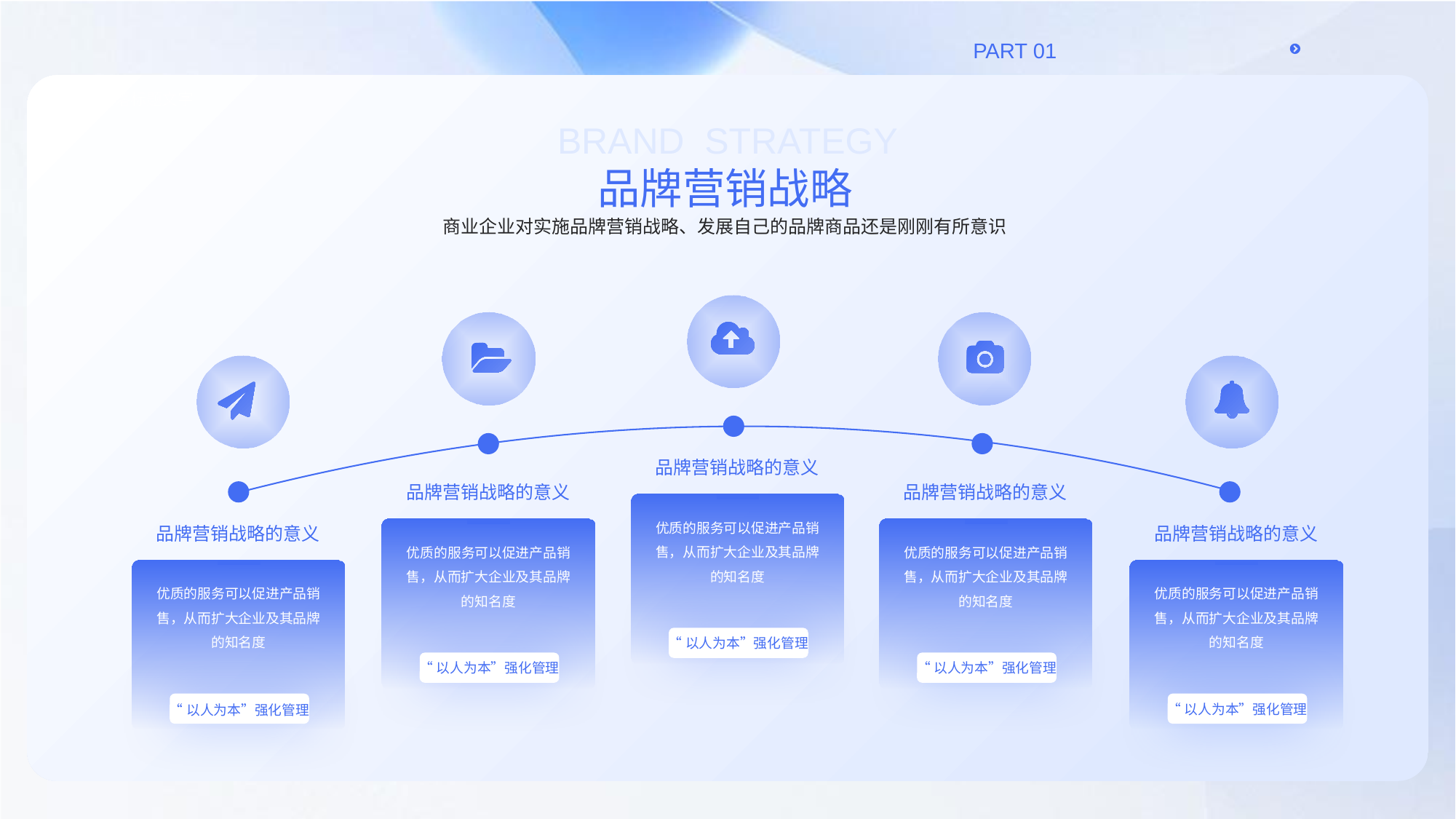

Brand  strategy
品牌营销战略
商业企业对实施品牌营销战略、发展自己的品牌商品还是刚刚有所意识

品牌营销战略的意义
品牌营销战略的意义
品牌营销战略的意义

优质的服务可以促进产品销售，从而扩大企业及其品牌的知名度
品牌营销战略的意义
品牌营销战略的意义

优质的服务可以促进产品销售，从而扩大企业及其品牌的知名度
优质的服务可以促进产品销售，从而扩大企业及其品牌的知名度

优质的服务可以促进产品销售，从而扩大企业及其品牌的知名度
优质的服务可以促进产品销售，从而扩大企业及其品牌的知名度

“以人为本”强化管理

“以人为本”强化管理
“以人为本”强化管理

“以人为本”强化管理
“以人为本”强化管理